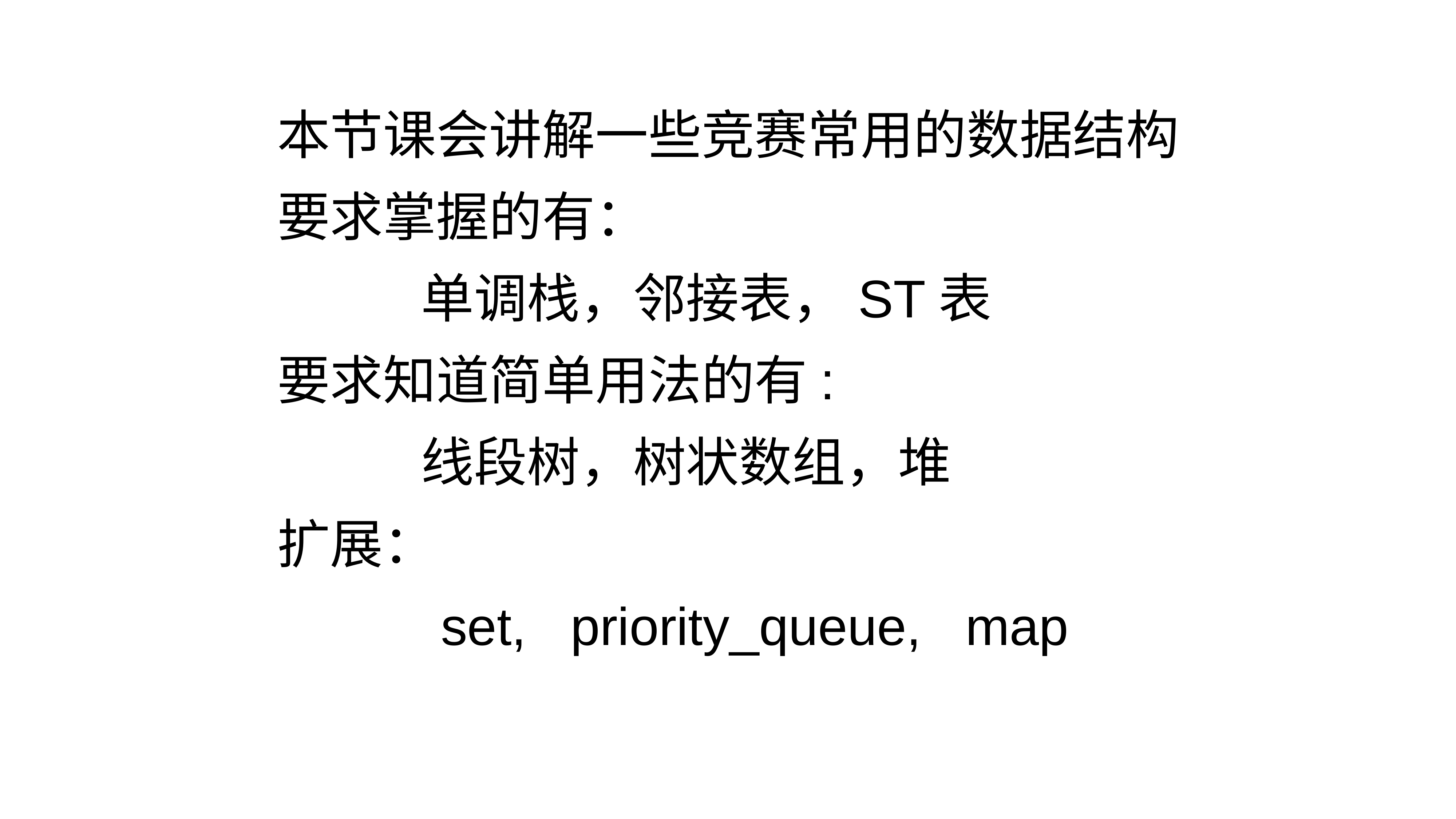

本节课会讲解一些竞赛常用的数据结构
要求掌握的有：
           单调栈，邻接表，ST表
要求知道简单用法的有:
           线段树，树状数组，堆
扩展：
set,   priority_queue,   map